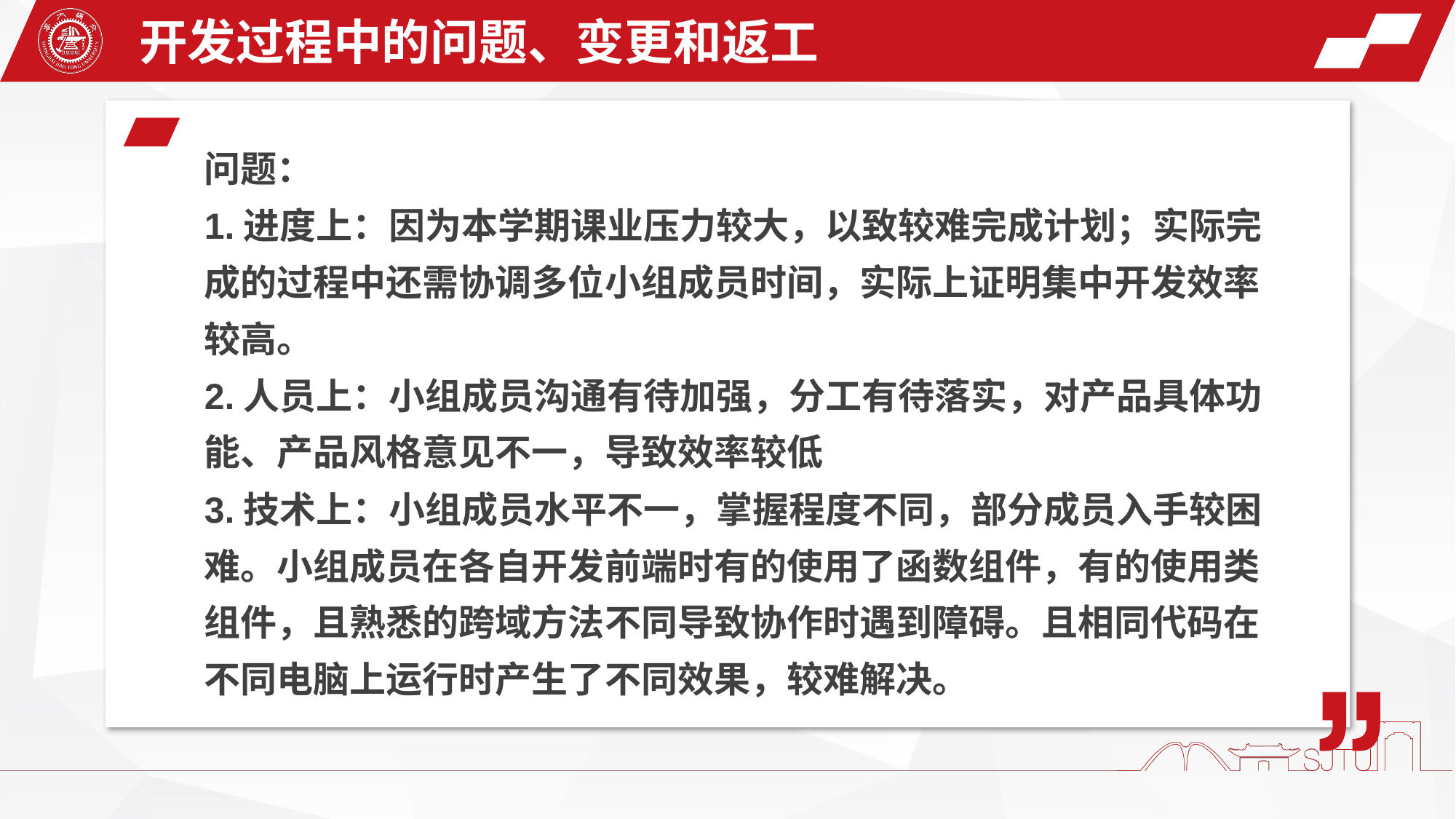

开发过程中的问题、变更和返工

问题：
1.进度上：因为本学期课业压力较大，以致较难完成计划；实际完成的过程中还需协调多位小组成员时间，实际上证明集中开发效率较高。
2.人员上：小组成员沟通有待加强，分工有待落实，对产品具体功能、产品风格意见不一，导致效率较低
3.技术上：小组成员水平不一，掌握程度不同，部分成员入手较困难。小组成员在各自开发前端时有的使用了函数组件，有的使用类组件，且熟悉的跨域方法不同导致协作时遇到障碍。且相同代码在不同电脑上运行时产生了不同效果，较难解决。